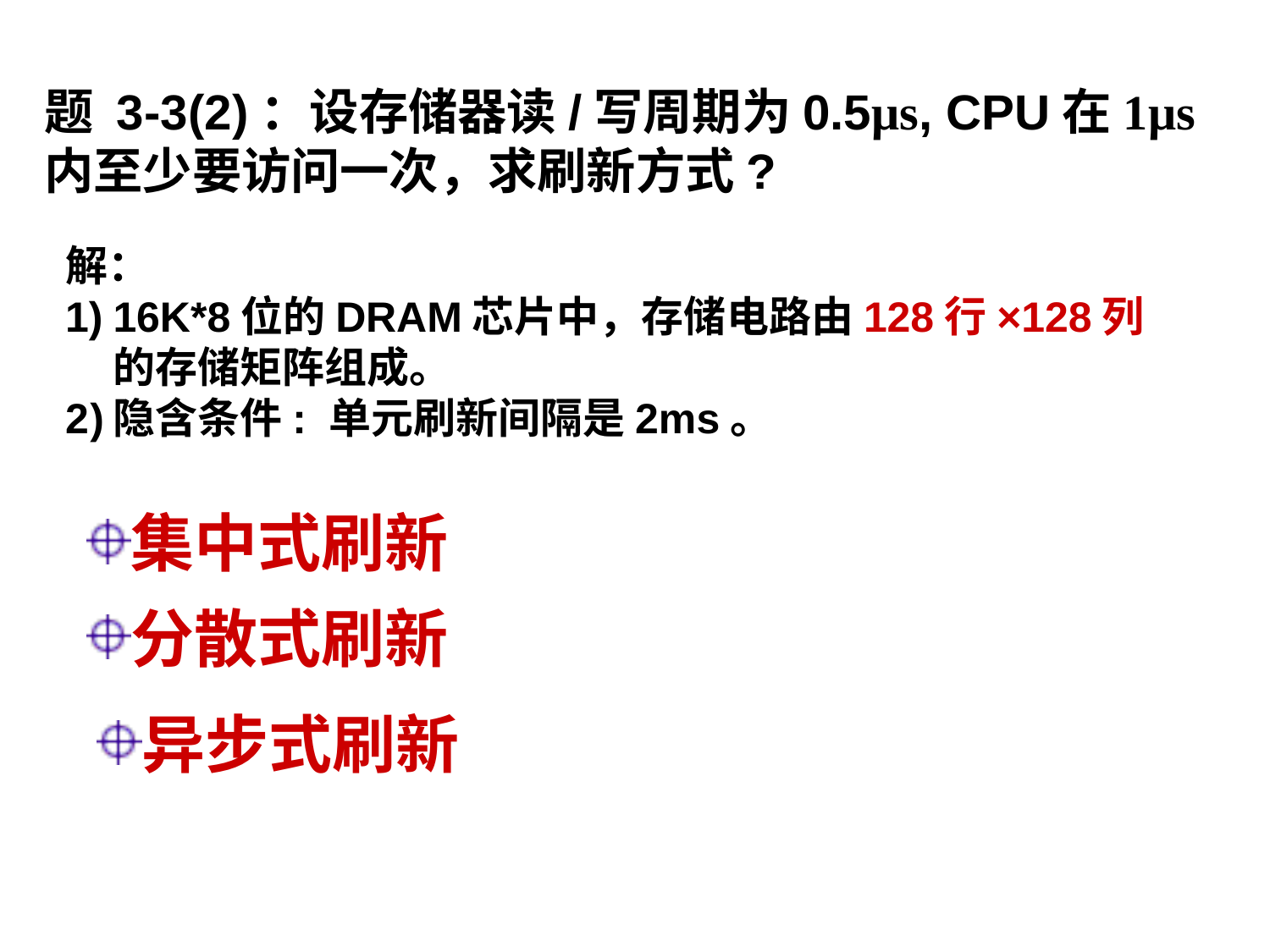

题 3-3(2)：设存储器读/写周期为0.5μs, CPU在1μs内至少要访问一次，求刷新方式?
解：
16K*8位的DRAM芯片中，存储电路由128行×128列的存储矩阵组成。
隐含条件: 单元刷新间隔是2ms。
集中式刷新
分散式刷新
异步式刷新